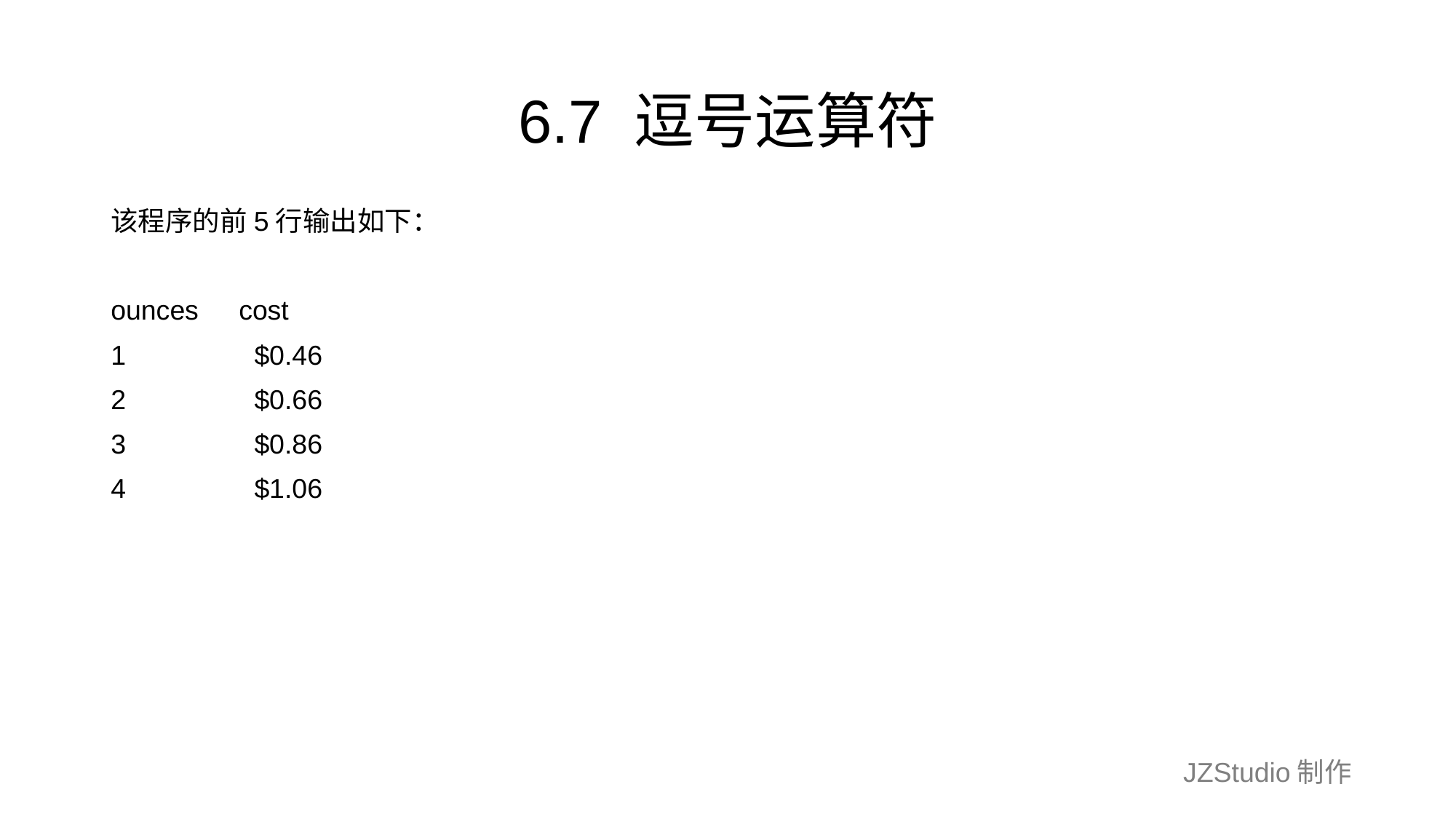

# 6.7 逗号运算符
该程序的前5行输出如下：

ounces　cost
1　　　　 $0.46
2　　　　 $0.66
3　　　　 $0.86
4　　　　 $1.06